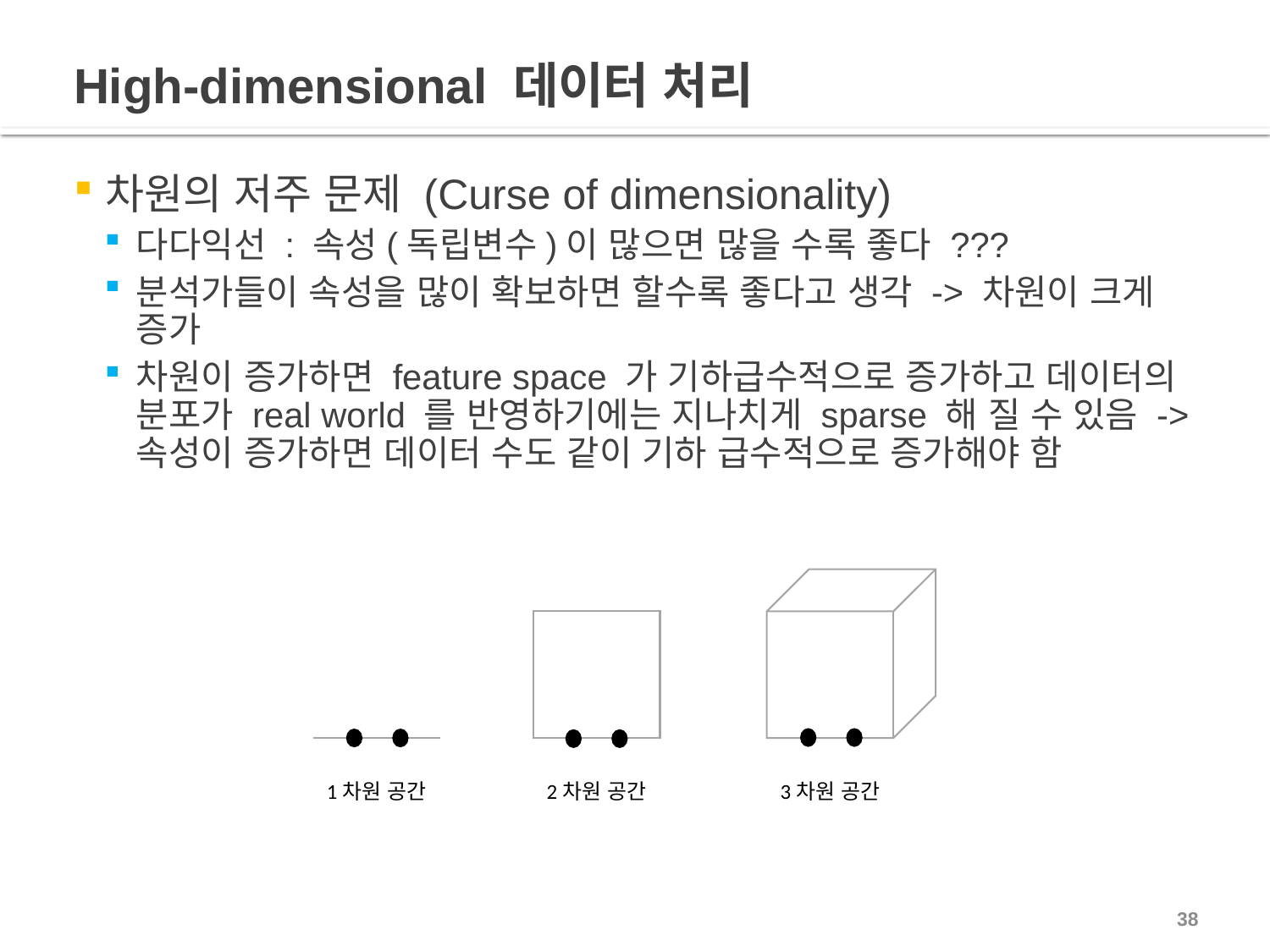

# High-dimensional 데이터 처리
차원의 저주 문제 (Curse of dimensionality)
다다익선 : 속성(독립변수)이 많으면 많을 수록 좋다 ???
분석가들이 속성을 많이 확보하면 할수록 좋다고 생각 -> 차원이 크게 증가
차원이 증가하면 feature space 가 기하급수적으로 증가하고 데이터의 분포가 real world 를 반영하기에는 지나치게 sparse 해 질 수 있음 -> 속성이 증가하면 데이터 수도 같이 기하 급수적으로 증가해야 함

3차원 공간
1차원 공간
2차원 공간
38